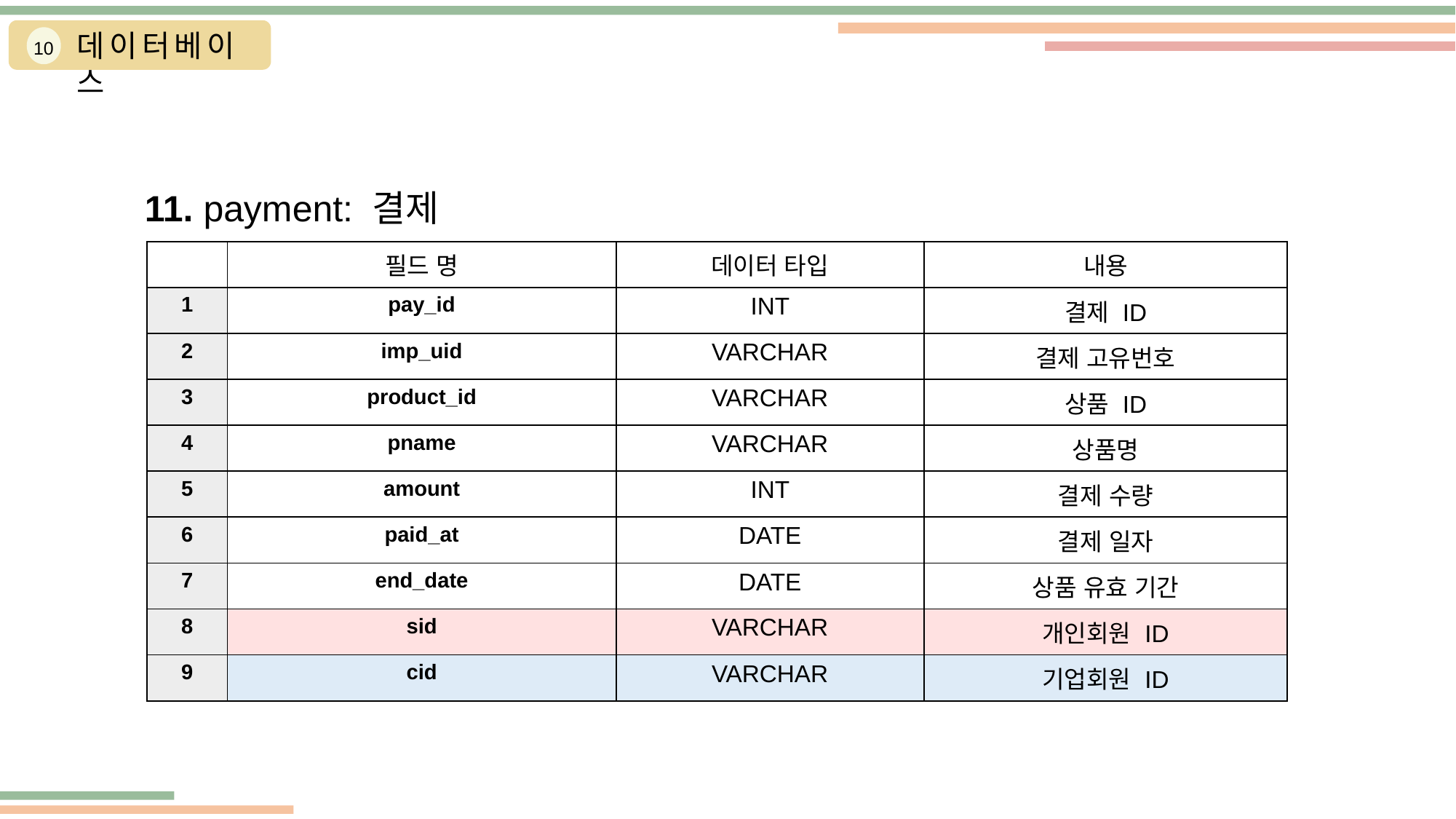

데이터베이스

10

11. payment: 결제
|  | 필드 명 | 데이터 타입 | 내용 |
| --- | --- | --- | --- |
| 1 | pay\_id | INT | 결제 ID |
| 2 | imp\_uid | VARCHAR | 결제 고유번호 |
| 3 | product\_id | VARCHAR | 상품 ID |
| 4 | pname | VARCHAR | 상품명 |
| 5 | amount | INT | 결제 수량 |
| 6 | paid\_at | DATE | 결제 일자 |
| 7 | end\_date | DATE | 상품 유효 기간 |
| 8 | sid | VARCHAR | 개인회원 ID |
| 9 | cid | VARCHAR | 기업회원 ID |